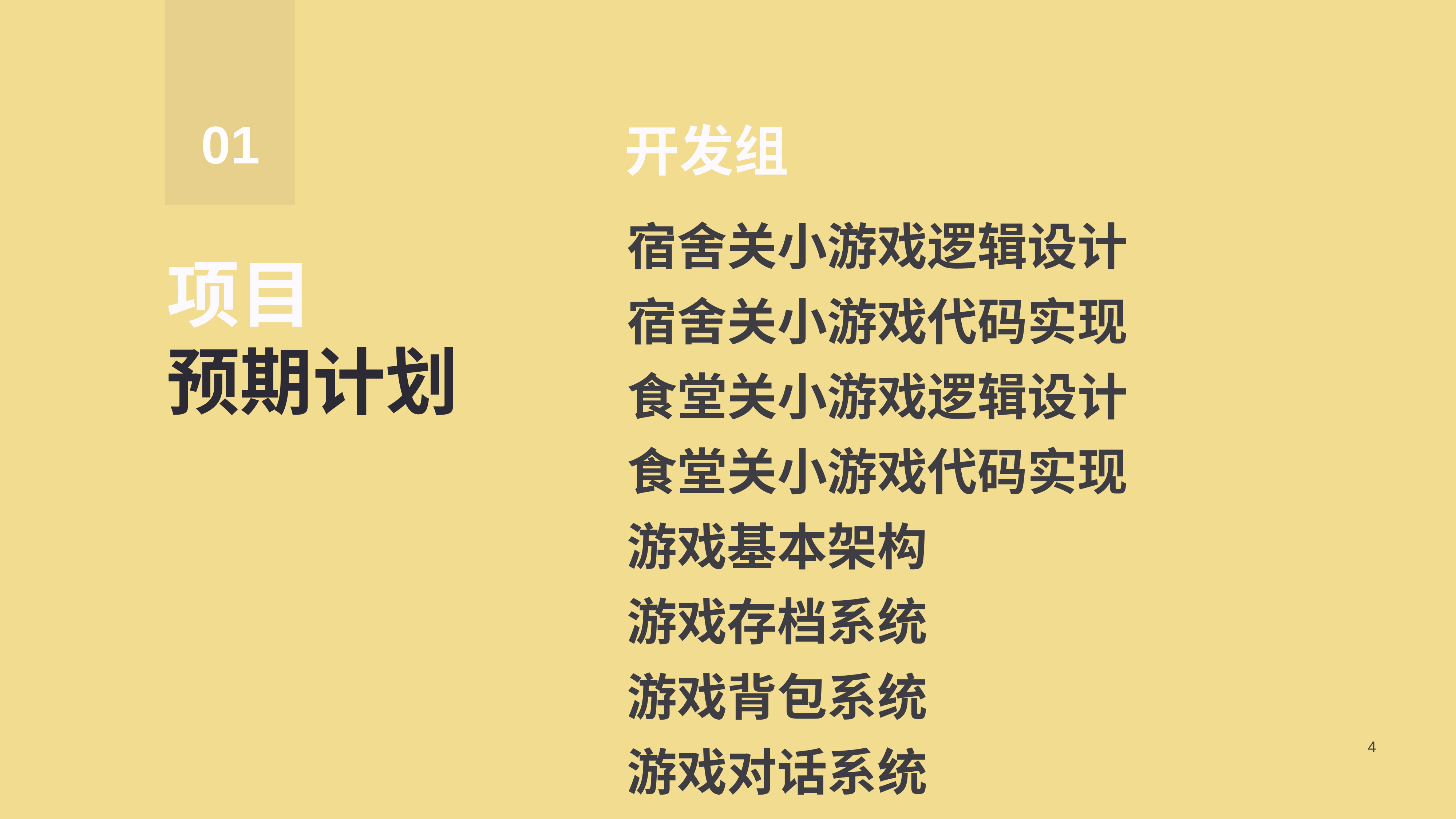

01
开发组
宿舍关小游戏逻辑设计
宿舍关小游戏代码实现
食堂关小游戏逻辑设计
食堂关小游戏代码实现
游戏基本架构
游戏存档系统
游戏背包系统
游戏对话系统
项目
预期计划
4